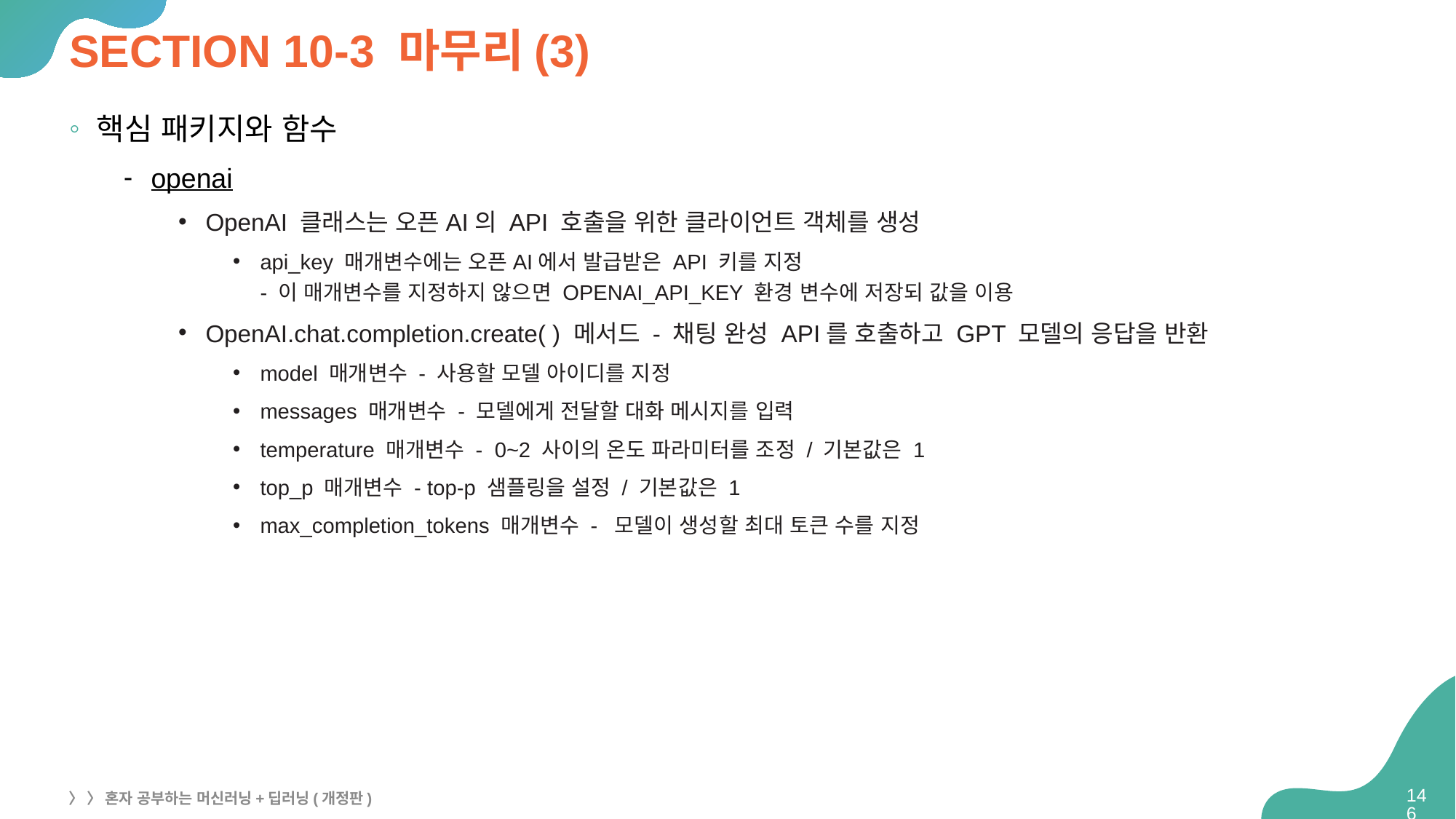

# SECTION 10-3 마무리(3)
핵심 패키지와 함수
openai
OpenAI 클래스는 오픈AI의 API 호출을 위한 클라이언트 객체를 생성
api_key 매개변수에는 오픈AI에서 발급받은 API 키를 지정
- 이 매개변수를 지정하지 않으면 OPENAI_API_KEY 환경 변수에 저장되 값을 이용
OpenAI.chat.completion.create( ) 메서드 - 채팅 완성 API를 호출하고 GPT 모델의 응답을 반환
model 매개변수 - 사용할 모델 아이디를 지정
messages 매개변수 - 모델에게 전달할 대화 메시지를 입력
temperature 매개변수 -  0~2 사이의 온도 파라미터를 조정 / 기본값은 1
top_p 매개변수 - top-p 샘플링을 설정 / 기본값은 1
max_completion_tokens 매개변수 -  모델이 생성할 최대 토큰 수를 지정
146
〉 〉 혼자 공부하는 머신러닝+딥러닝(개정판)